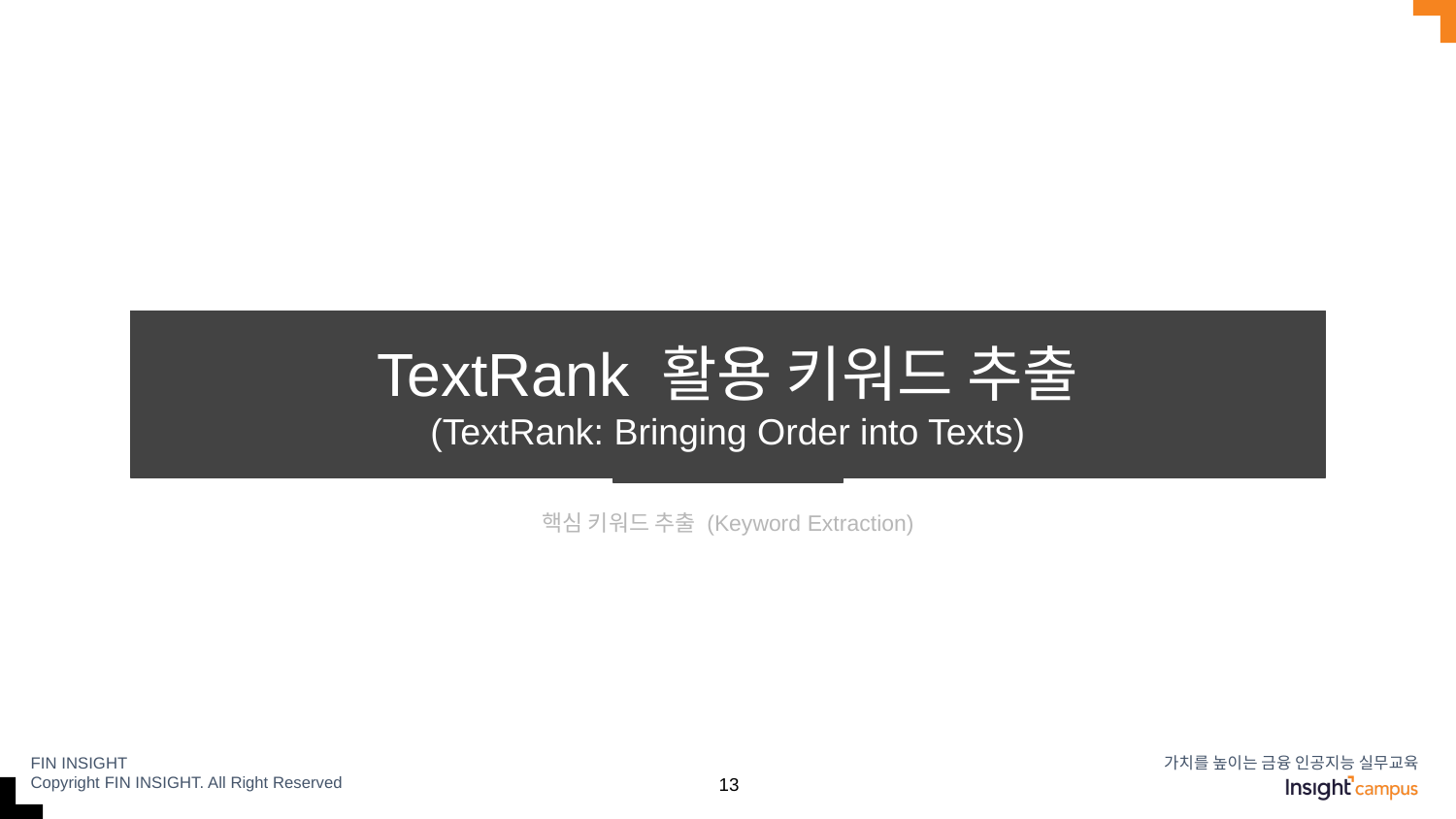

# TextRank 활용 키워드 추출
(TextRank: Bringing Order into Texts)
핵심 키워드 추출 (Keyword Extraction)

13